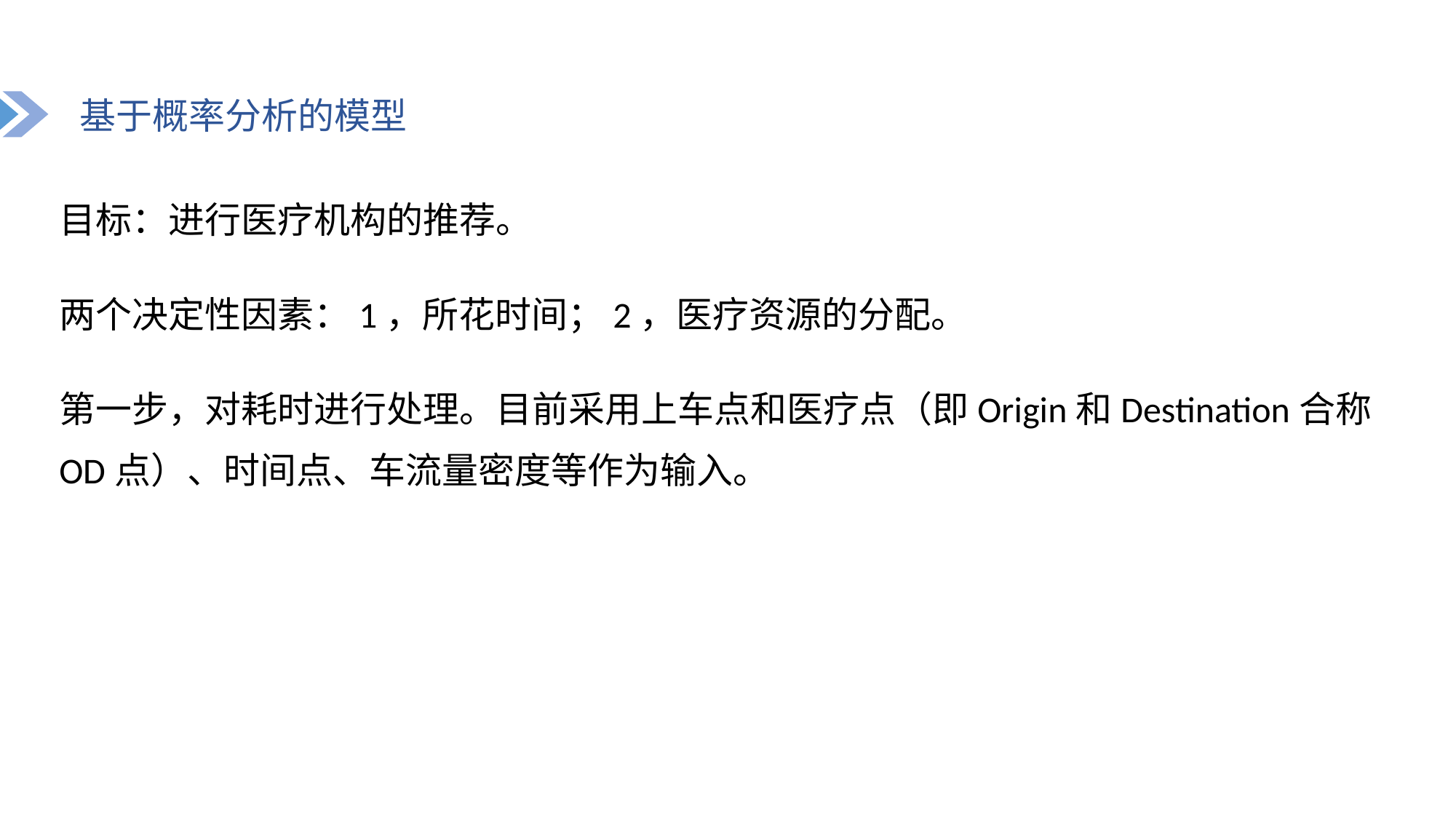

基于概率分析的模型

目标：进行医疗机构的推荐。
两个决定性因素：1，所花时间；2，医疗资源的分配。
第一步，对耗时进行处理。目前采用上车点和医疗点（即Origin和Destination合称OD点）、时间点、车流量密度等作为输入。